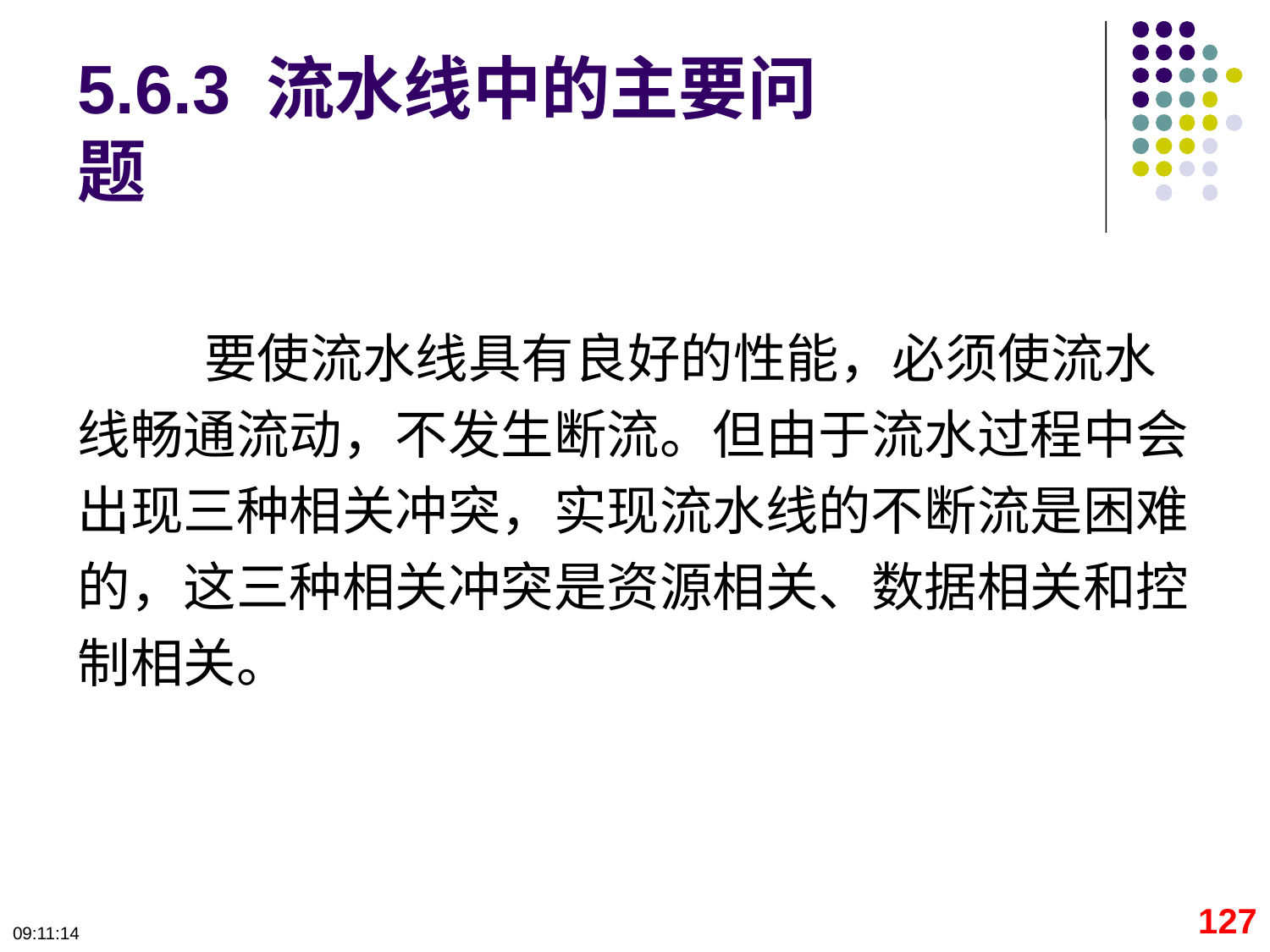

# 5.6.3 流水线中的主要问题
  要使流水线具有良好的性能，必须使流水线畅通流动，不发生断流。但由于流水过程中会出现三种相关冲突，实现流水线的不断流是困难的，这三种相关冲突是资源相关、数据相关和控制相关。

127
09:11:14